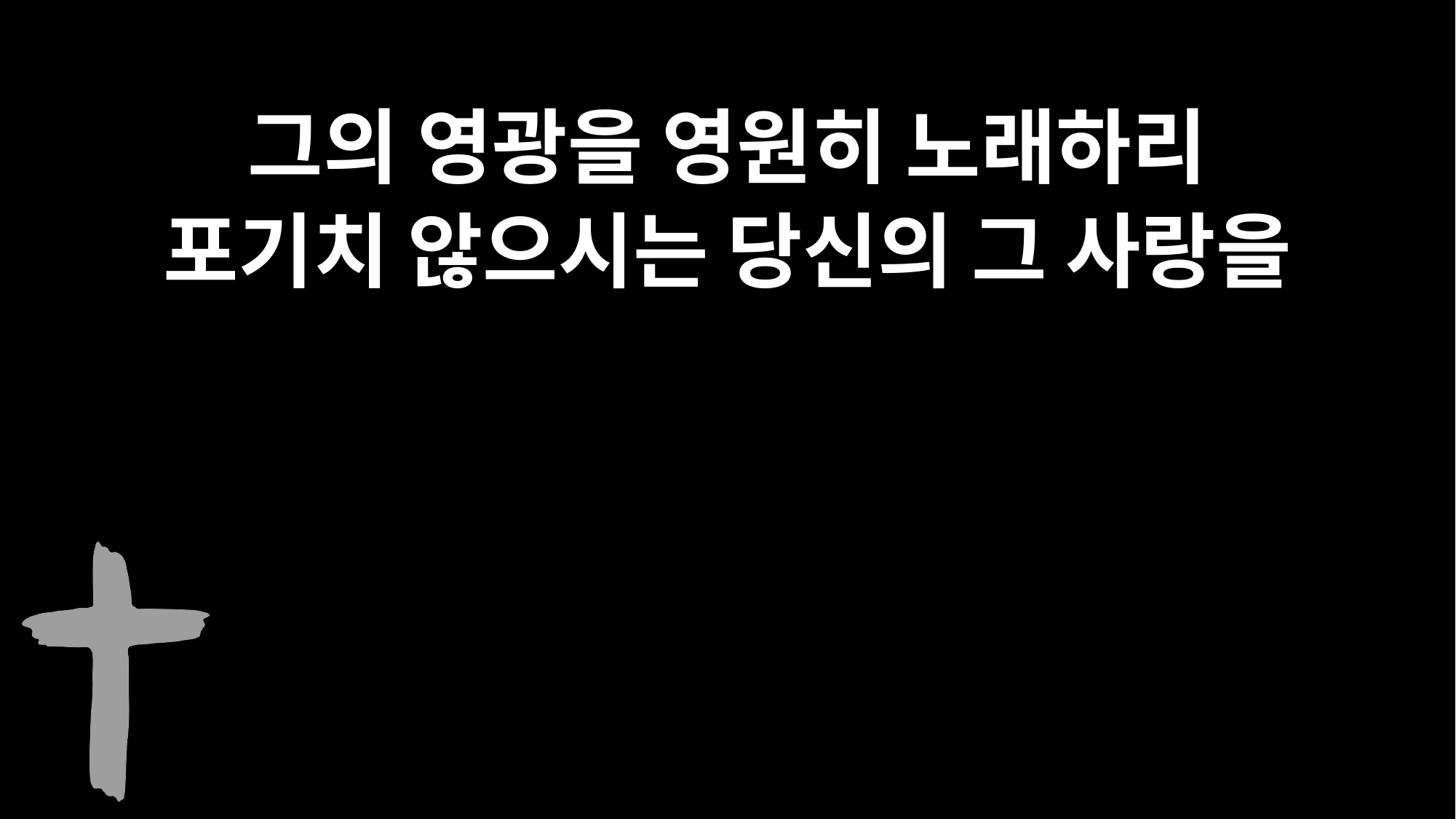

그의 영광을 영원히 노래하리
포기치 않으시는 당신의 그 사랑을